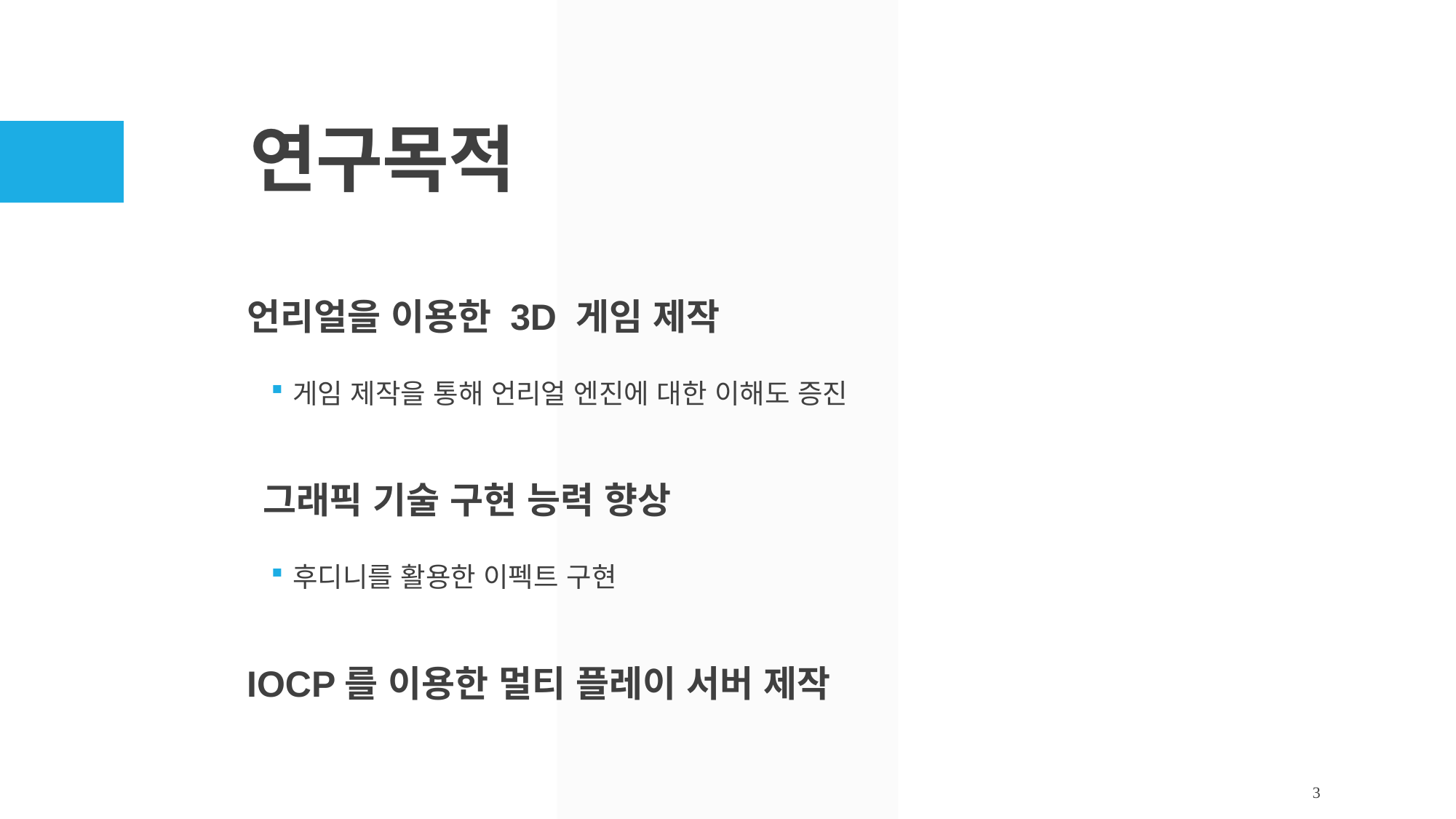

# 연구목적
언리얼을 이용한 3D 게임 제작
게임 제작을 통해 언리얼 엔진에 대한 이해도 증진
 그래픽 기술 구현 능력 향상
후디니를 활용한 이펙트 구현
IOCP를 이용한 멀티 플레이 서버 제작
3